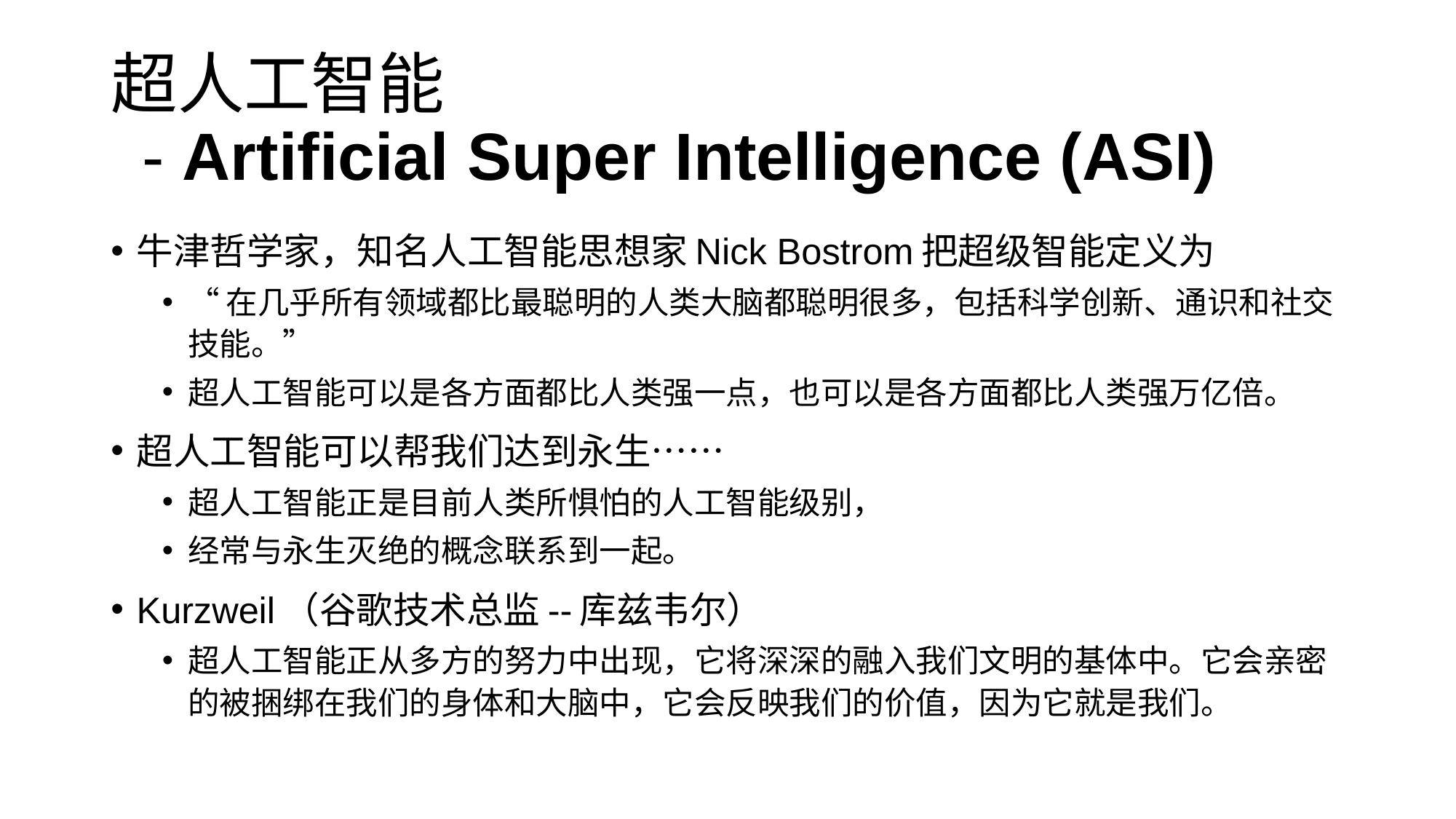

# 超人工智能 - Artificial Super Intelligence (ASI)
牛津哲学家，知名人工智能思想家Nick Bostrom把超级智能定义为
“在几乎所有领域都比最聪明的人类大脑都聪明很多，包括科学创新、通识和社交技能。”
超人工智能可以是各方面都比人类强一点，也可以是各方面都比人类强万亿倍。
超人工智能可以帮我们达到永生……
超人工智能正是目前人类所惧怕的人工智能级别，
经常与永生灭绝的概念联系到一起。
Kurzweil（谷歌技术总监--库兹韦尔）
超人工智能正从多方的努力中出现，它将深深的融入我们文明的基体中。它会亲密的被捆绑在我们的身体和大脑中，它会反映我们的价值，因为它就是我们。